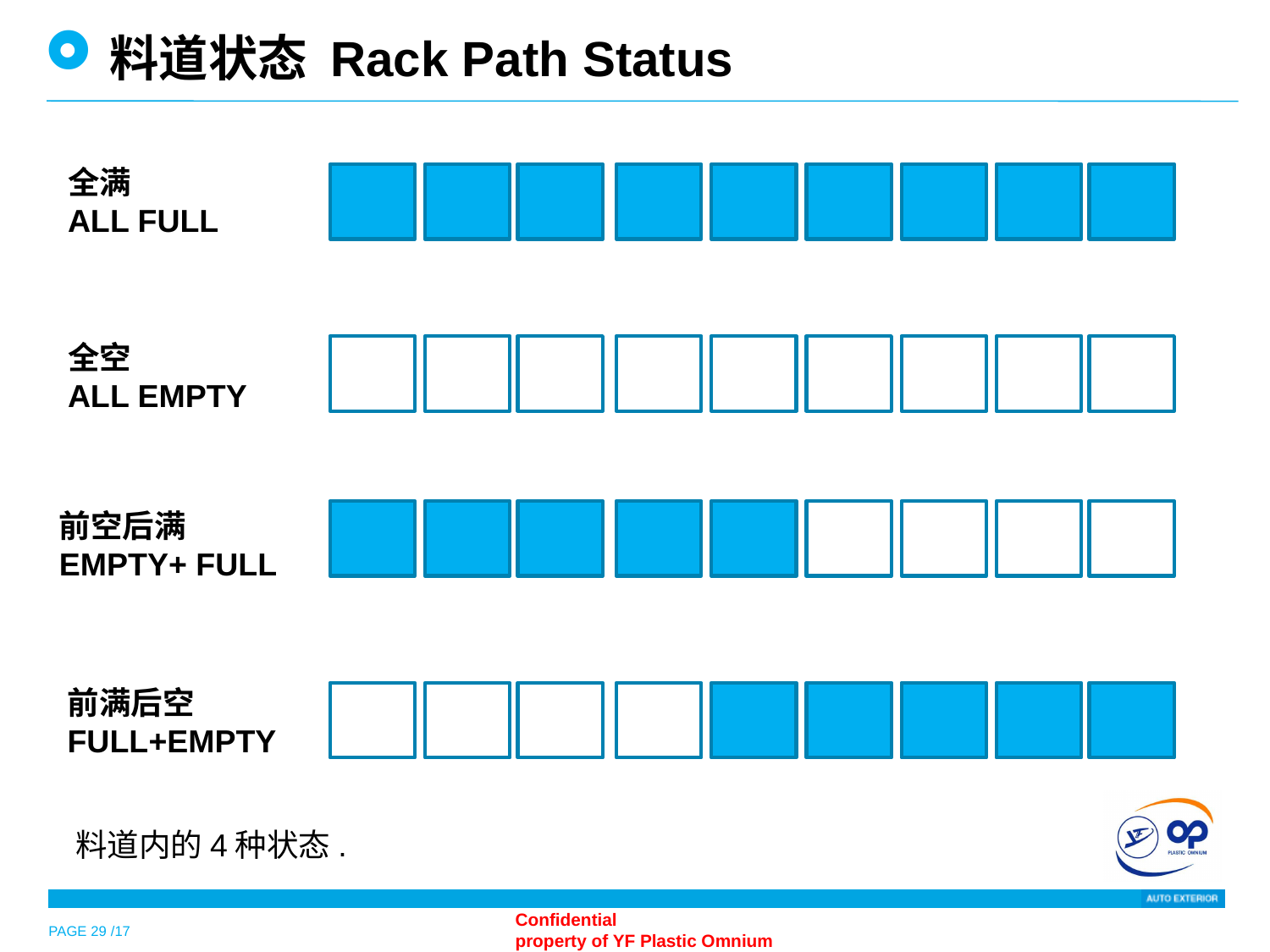

料道状态 Rack Path Status
全满
ALL FULL

全空
ALL EMPTY

前空后满EMPTY+ FULL

前满后空FULL+EMPTY

料道内的4种状态.
PAGE 29 /17